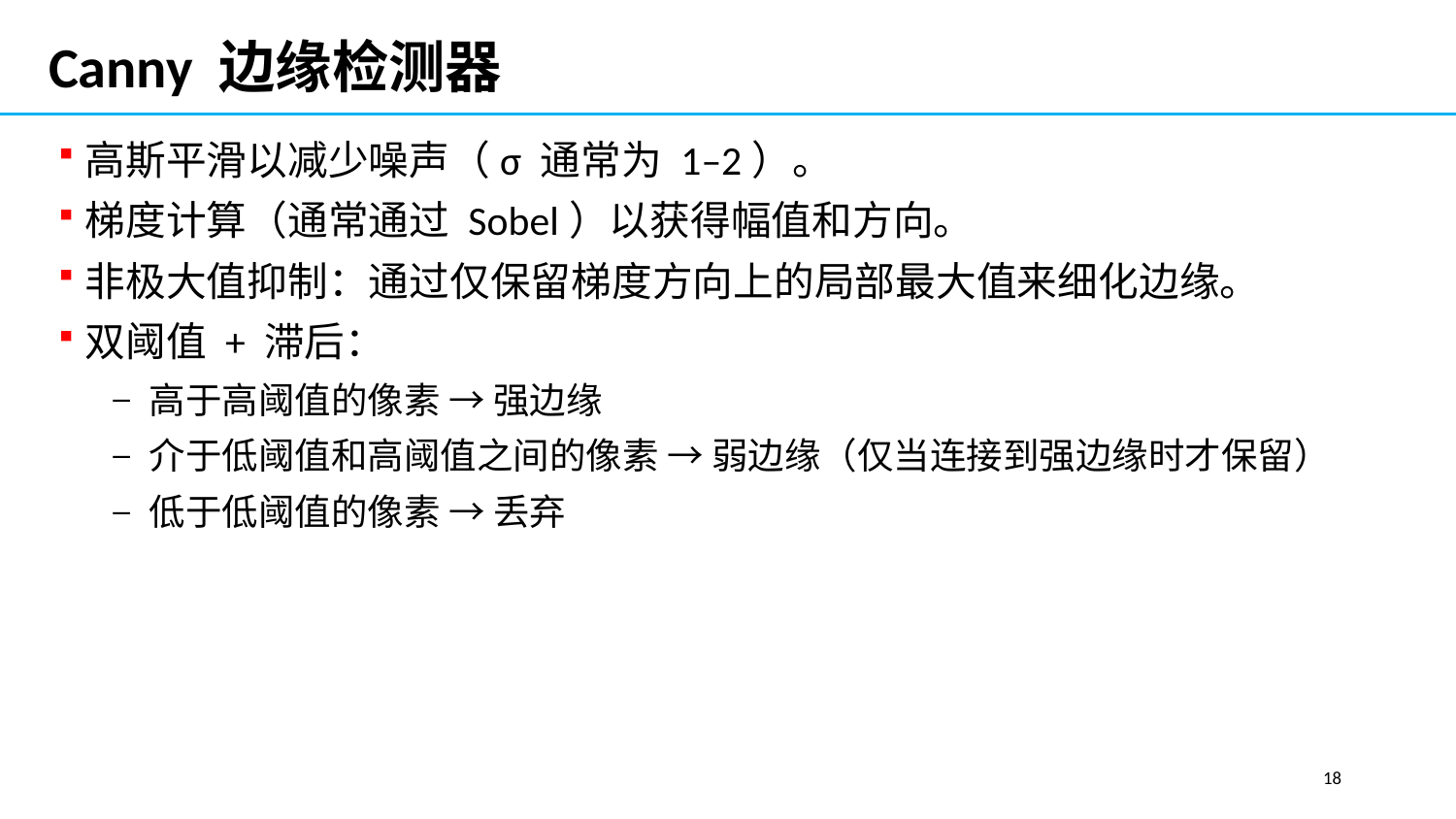

# Canny 边缘检测器
高斯平滑以减少噪声（σ 通常为 1–2）。
梯度计算（通常通过 Sobel）以获得幅值和方向。
非极大值抑制：通过仅保留梯度方向上的局部最大值来细化边缘。
双阈值 + 滞后：
高于高阈值的像素 → 强边缘
介于低阈值和高阈值之间的像素 → 弱边缘（仅当连接到强边缘时才保留）
低于低阈值的像素 → 丢弃
18